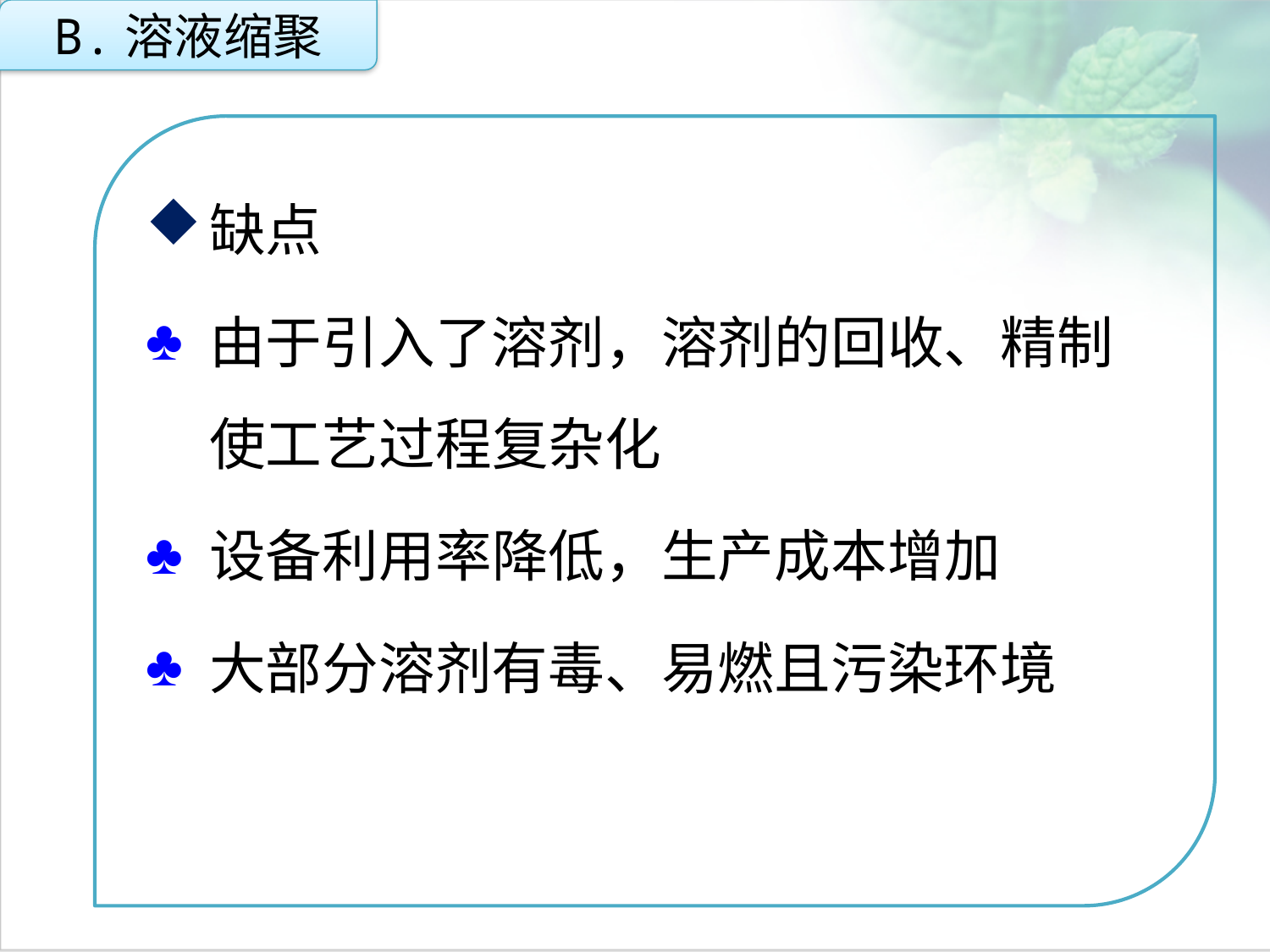

B.溶液缩聚
缺点
由于引入了溶剂，溶剂的回收、精制使工艺过程复杂化
设备利用率降低，生产成本增加
大部分溶剂有毒、易燃且污染环境
点击添加文本
点击添加文本
点击添加文本
点击添加文本